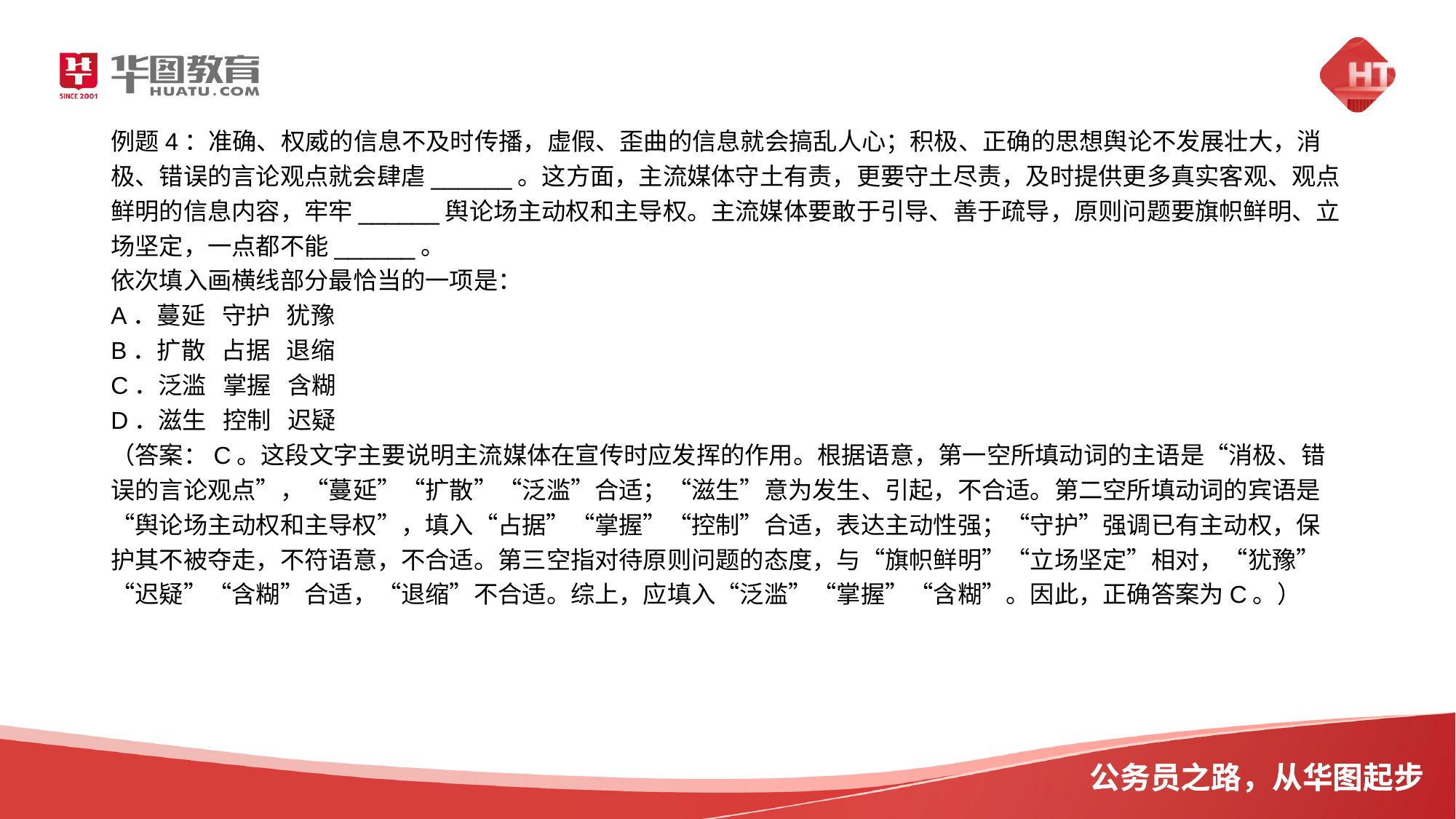

例题4：准确、权威的信息不及时传播，虚假、歪曲的信息就会搞乱人心；积极、正确的思想舆论不发展壮大，消极、错误的言论观点就会肆虐______。这方面，主流媒体守土有责，更要守土尽责，及时提供更多真实客观、观点鲜明的信息内容，牢牢______舆论场主动权和主导权。主流媒体要敢于引导、善于疏导，原则问题要旗帜鲜明、立场坚定，一点都不能______。
依次填入画横线部分最恰当的一项是：
A．蔓延   守护   犹豫
B．扩散   占据   退缩
C．泛滥   掌握   含糊
D．滋生   控制   迟疑
（答案：C。这段文字主要说明主流媒体在宣传时应发挥的作用。根据语意，第一空所填动词的主语是“消极、错误的言论观点”，“蔓延”“扩散”“泛滥”合适；“滋生”意为发生、引起，不合适。第二空所填动词的宾语是“舆论场主动权和主导权”，填入“占据”“掌握”“控制”合适，表达主动性强；“守护”强调已有主动权，保护其不被夺走，不符语意，不合适。第三空指对待原则问题的态度，与“旗帜鲜明”“立场坚定”相对，“犹豫”“迟疑”“含糊”合适，“退缩”不合适。综上，应填入“泛滥”“掌握”“含糊”。因此，正确答案为C。）